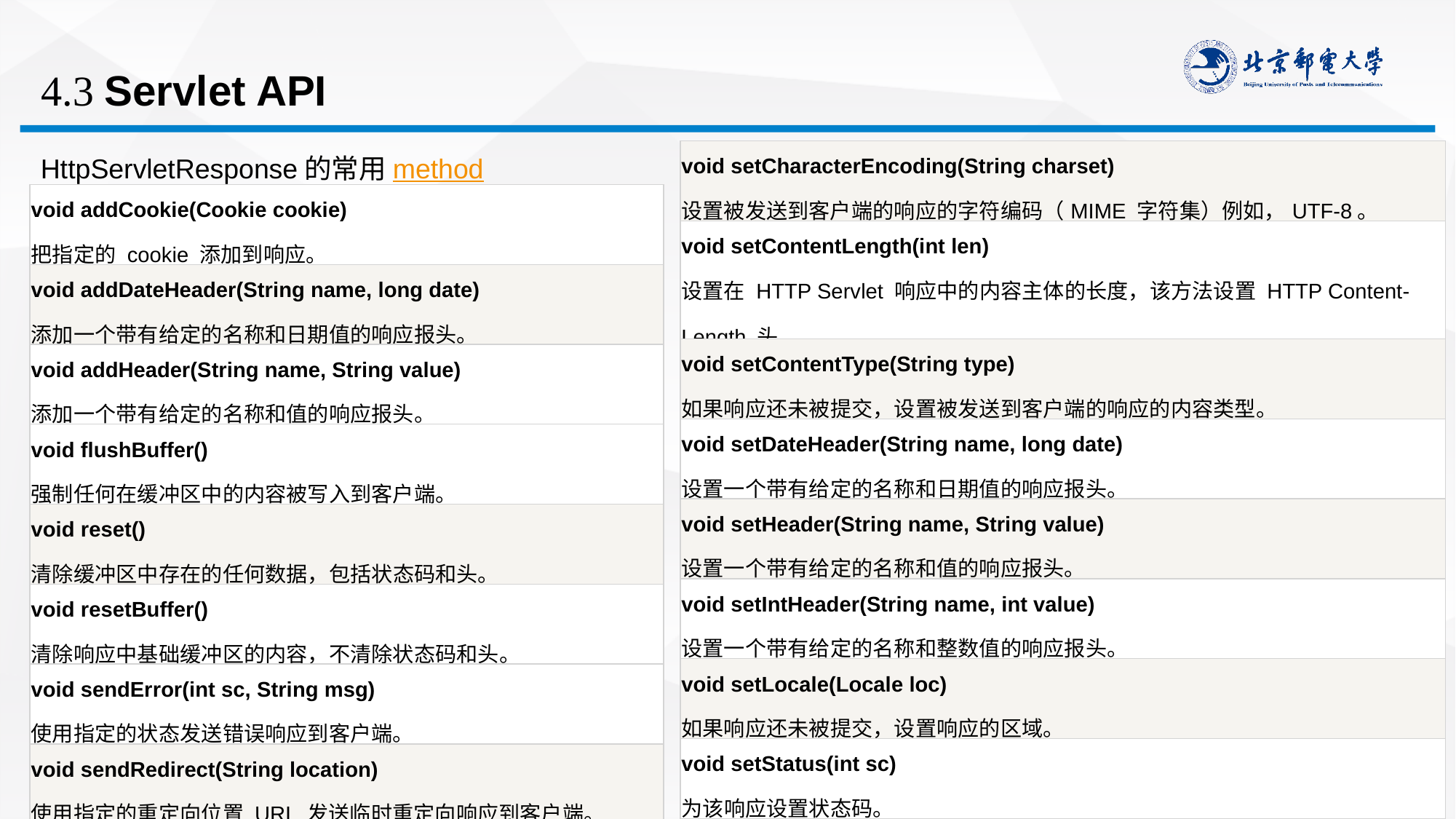

# 4.3 Servlet API
| void setCharacterEncoding(String charset) 设置被发送到客户端的响应的字符编码（MIME 字符集）例如，UTF-8。 |
| --- |
| void setContentLength(int len) 设置在 HTTP Servlet 响应中的内容主体的长度，该方法设置 HTTP Content-Length 头。 |
| void setContentType(String type) 如果响应还未被提交，设置被发送到客户端的响应的内容类型。 |
| void setDateHeader(String name, long date) 设置一个带有给定的名称和日期值的响应报头。 |
| void setHeader(String name, String value) 设置一个带有给定的名称和值的响应报头。 |
| void setIntHeader(String name, int value) 设置一个带有给定的名称和整数值的响应报头。 |
| void setLocale(Locale loc) 如果响应还未被提交，设置响应的区域。 |
| void setStatus(int sc) 为该响应设置状态码。 |
HttpServletResponse的常用method
| void addCookie(Cookie cookie) 把指定的 cookie 添加到响应。 |
| --- |
| void addDateHeader(String name, long date) 添加一个带有给定的名称和日期值的响应报头。 |
| void addHeader(String name, String value) 添加一个带有给定的名称和值的响应报头。 |
| void flushBuffer() 强制任何在缓冲区中的内容被写入到客户端。 |
| void reset() 清除缓冲区中存在的任何数据，包括状态码和头。 |
| void resetBuffer() 清除响应中基础缓冲区的内容，不清除状态码和头。 |
| void sendError(int sc, String msg) 使用指定的状态发送错误响应到客户端。 |
| void sendRedirect(String location) 使用指定的重定向位置 URL 发送临时重定向响应到客户端。 |